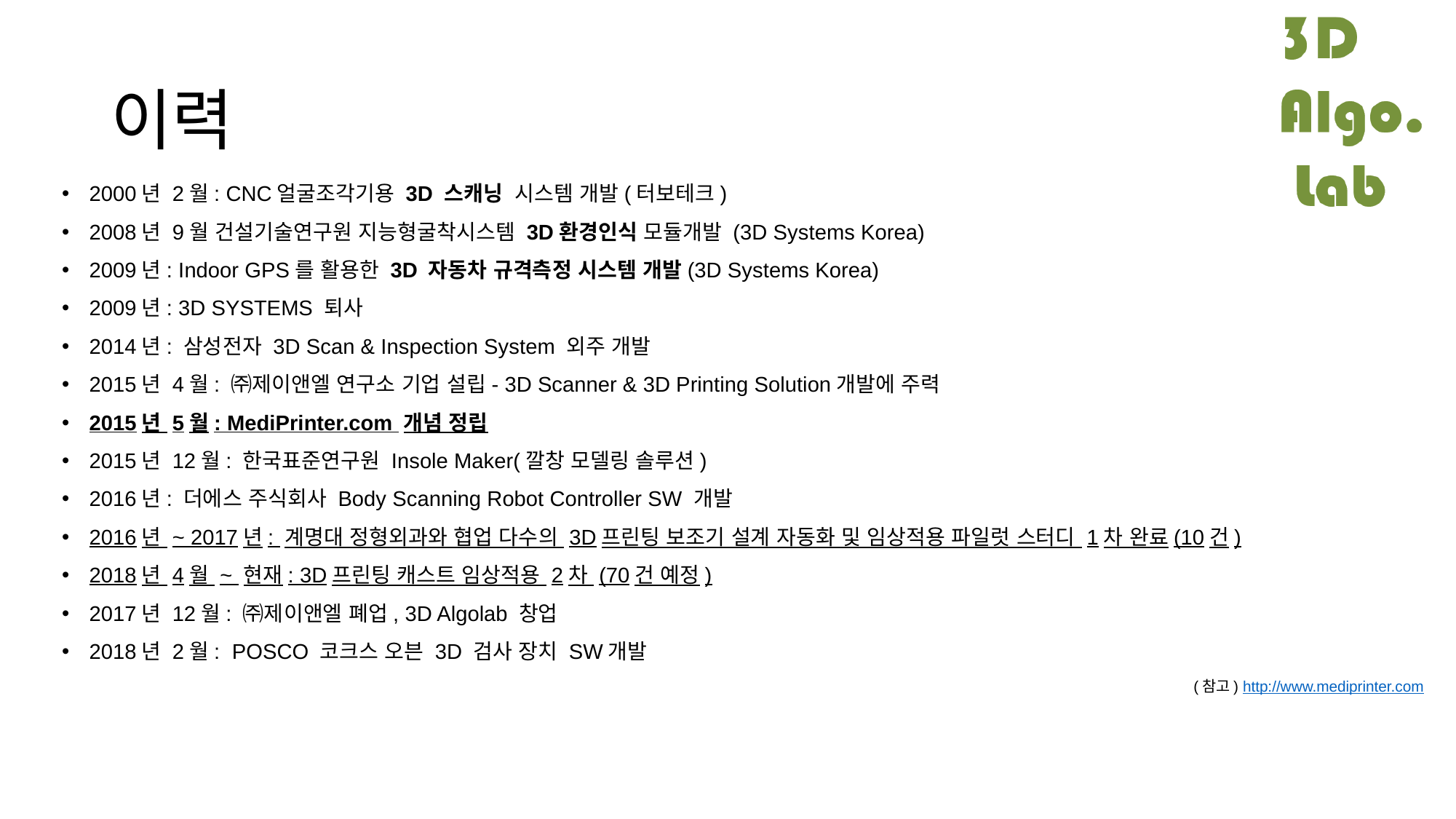

# 이력
2000년 2월: CNC얼굴조각기용 3D 스캐닝  시스템 개발(터보테크)
2008년 9월 건설기술연구원 지능형굴착시스템 3D환경인식 모듈개발 (3D Systems Korea)
2009년: Indoor GPS를 활용한 3D 자동차 규격측정 시스템 개발(3D Systems Korea)
2009년: 3D SYSTEMS 퇴사
2014년: 삼성전자 3D Scan & Inspection System 외주 개발
2015년 4월: ㈜제이앤엘 연구소 기업 설립- 3D Scanner & 3D Printing Solution개발에 주력
2015년 5월: MediPrinter.com 개념 정립
2015년 12월: 한국표준연구원 Insole Maker(깔창 모델링 솔루션)
2016년: 더에스 주식회사 Body Scanning Robot Controller SW 개발
2016년 ~ 2017년: 계명대 정형외과와 협업 다수의 3D프린팅 보조기 설계 자동화 및 임상적용 파일럿 스터디 1차 완료(10건)
2018년 4월 ~ 현재: 3D프린팅 캐스트 임상적용 2차 (70건 예정)
2017년 12월: ㈜제이앤엘 폐업, 3D Algolab 창업
2018년 2월:  POSCO 코크스 오븐 3D 검사 장치 SW개발
(참고) http://www.mediprinter.com